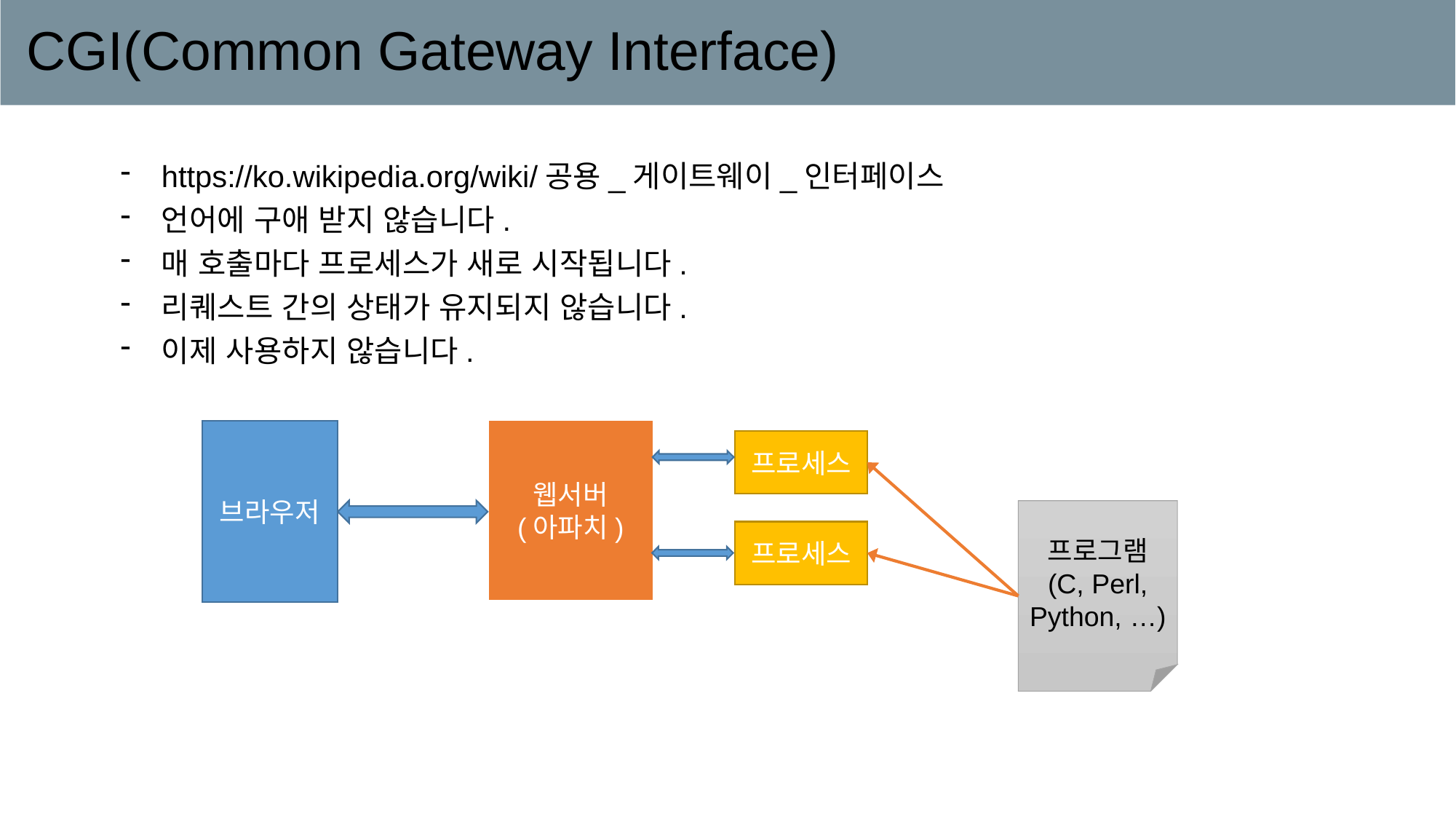

# CGI(Common Gateway Interface)
https://ko.wikipedia.org/wiki/공용_게이트웨이_인터페이스
언어에 구애 받지 않습니다.
매 호출마다 프로세스가 새로 시작됩니다.
리퀘스트 간의 상태가 유지되지 않습니다.
이제 사용하지 않습니다.
웹서버
(아파치)
브라우저
프로세스

프로그램
(C, Perl, Python, …)
프로세스